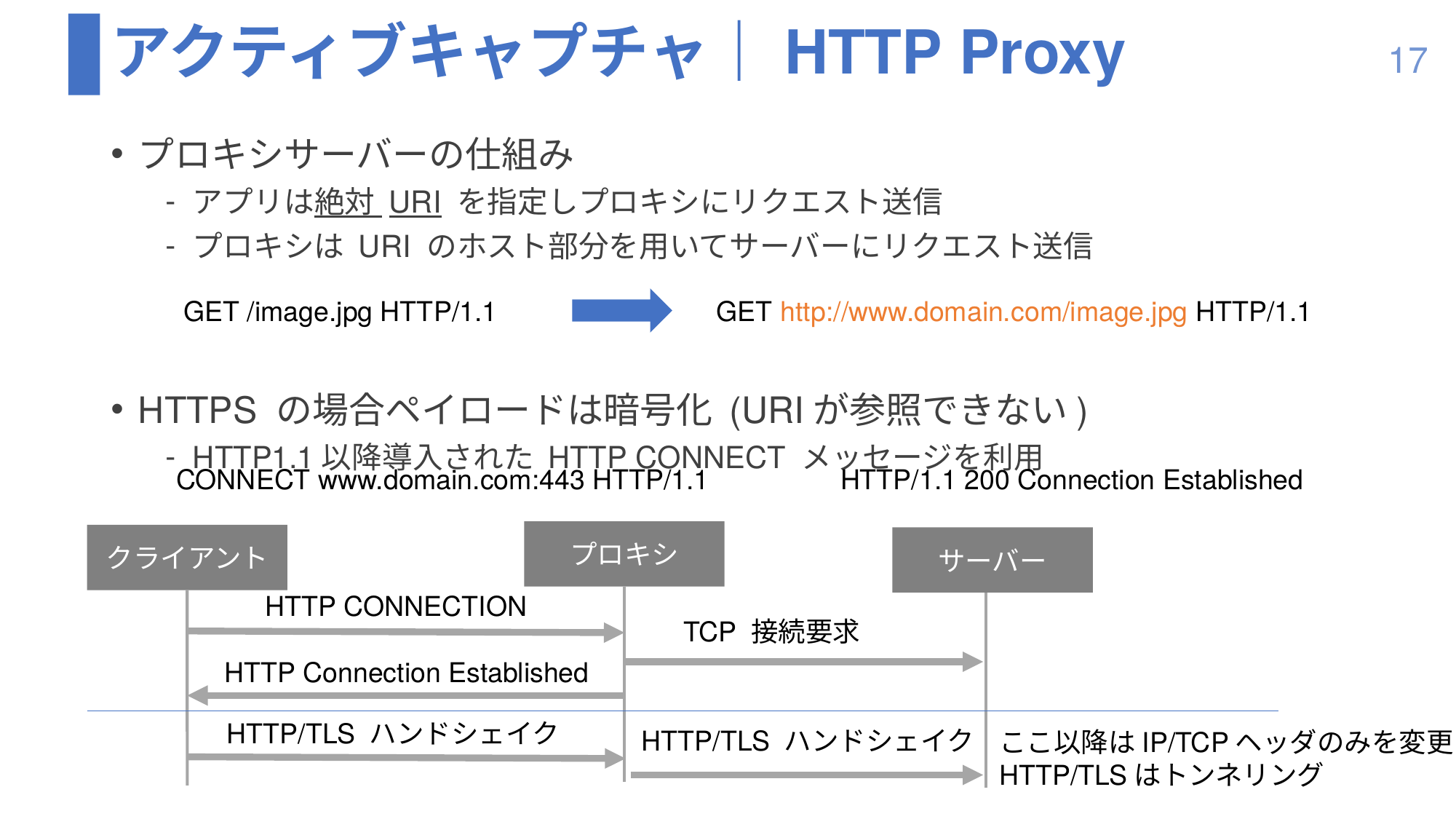

# アクティブキャプチャ｜HTTP Proxy
17
プロキシサーバーの仕組み
アプリは絶対 URI を指定しプロキシにリクエスト送信
プロキシは URI のホスト部分を用いてサーバーにリクエスト送信

HTTPS の場合ペイロードは暗号化 (URIが参照できない)
HTTP1.1以降導入された HTTP CONNECT メッセージを利用

GET /image.jpg HTTP/1.1

GET http://www.domain.com/image.jpg HTTP/1.1
CONNECT www.domain.com:443 HTTP/1.1
HTTP/1.1 200 Connection Established
プロキシ
クライアント
サーバー
HTTP CONNECTION
TCP 接続要求
HTTP Connection Established
HTTP/TLS ハンドシェイク
HTTP/TLS ハンドシェイク
ここ以降はIP/TCPヘッダのみを変更
HTTP/TLSはトンネリング

キャプチャ結果を表示